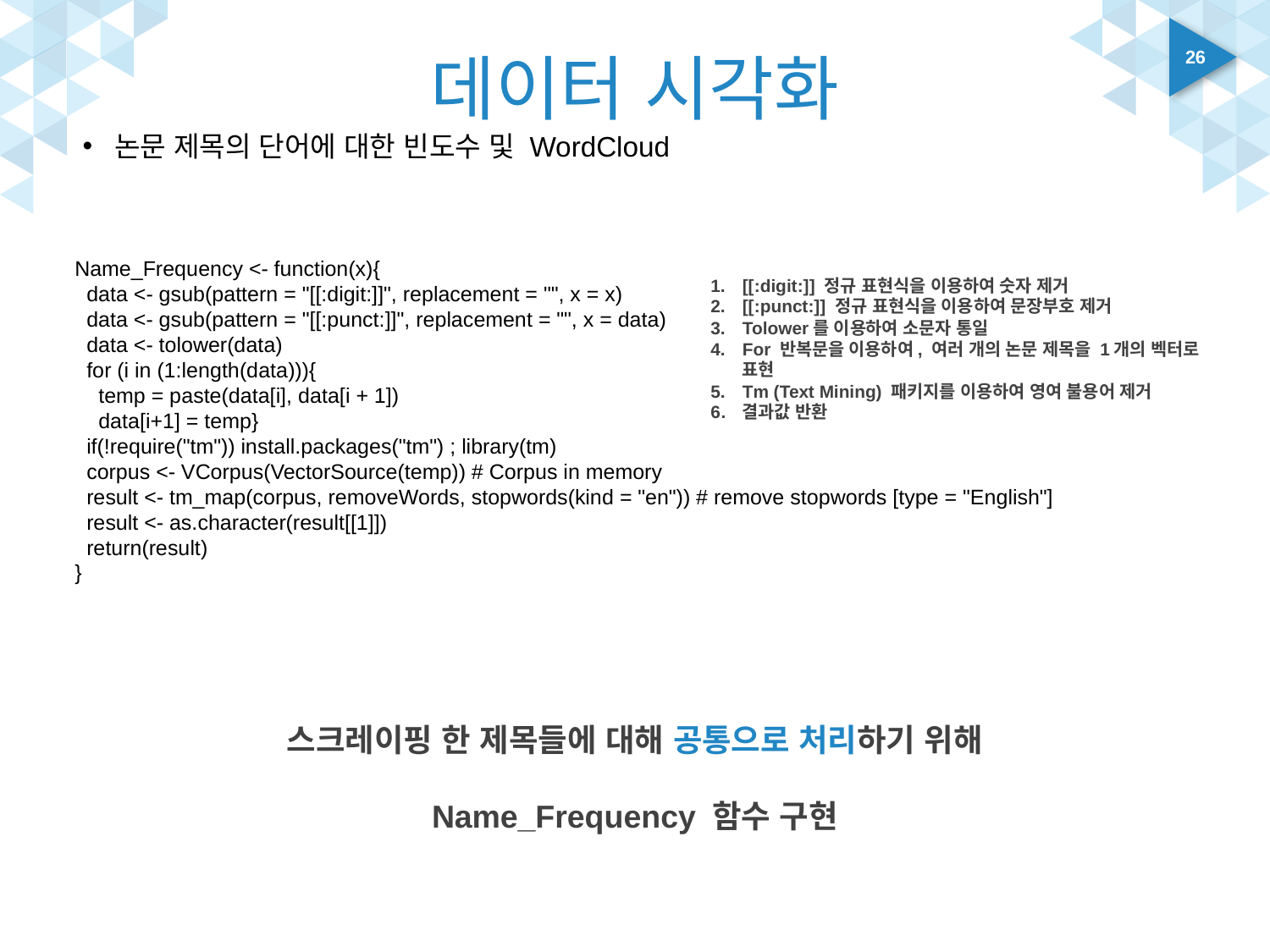

# 데이터 시각화
26
논문 제목의 단어에 대한 빈도수 및 WordCloud
Name_Frequency <- function(x){
  data <- gsub(pattern = "[[:digit:]]", replacement = "", x = x)
  data <- gsub(pattern = "[[:punct:]]", replacement = "", x = data)
  data <- tolower(data)
  for (i in (1:length(data))){
    temp = paste(data[i], data[i + 1])
    data[i+1] = temp}
  if(!require("tm")) install.packages("tm") ; library(tm)
  corpus <- VCorpus(VectorSource(temp)) # Corpus in memory
  result <- tm_map(corpus, removeWords, stopwords(kind = "en")) # remove stopwords [type = "English"]
  result <- as.character(result[[1]])
  return(result)
}
[[:digit:]] 정규 표현식을 이용하여 숫자 제거
[[:punct:]] 정규 표현식을 이용하여 문장부호 제거
Tolower를 이용하여 소문자 통일
For 반복문을 이용하여, 여러 개의 논문 제목을 1개의 벡터로 표현
Tm (Text Mining) 패키지를 이용하여 영여 불용어 제거
결과값 반환

스크레이핑 한 제목들에 대해 공통으로 처리하기 위해

Name_Frequency 함수 구현